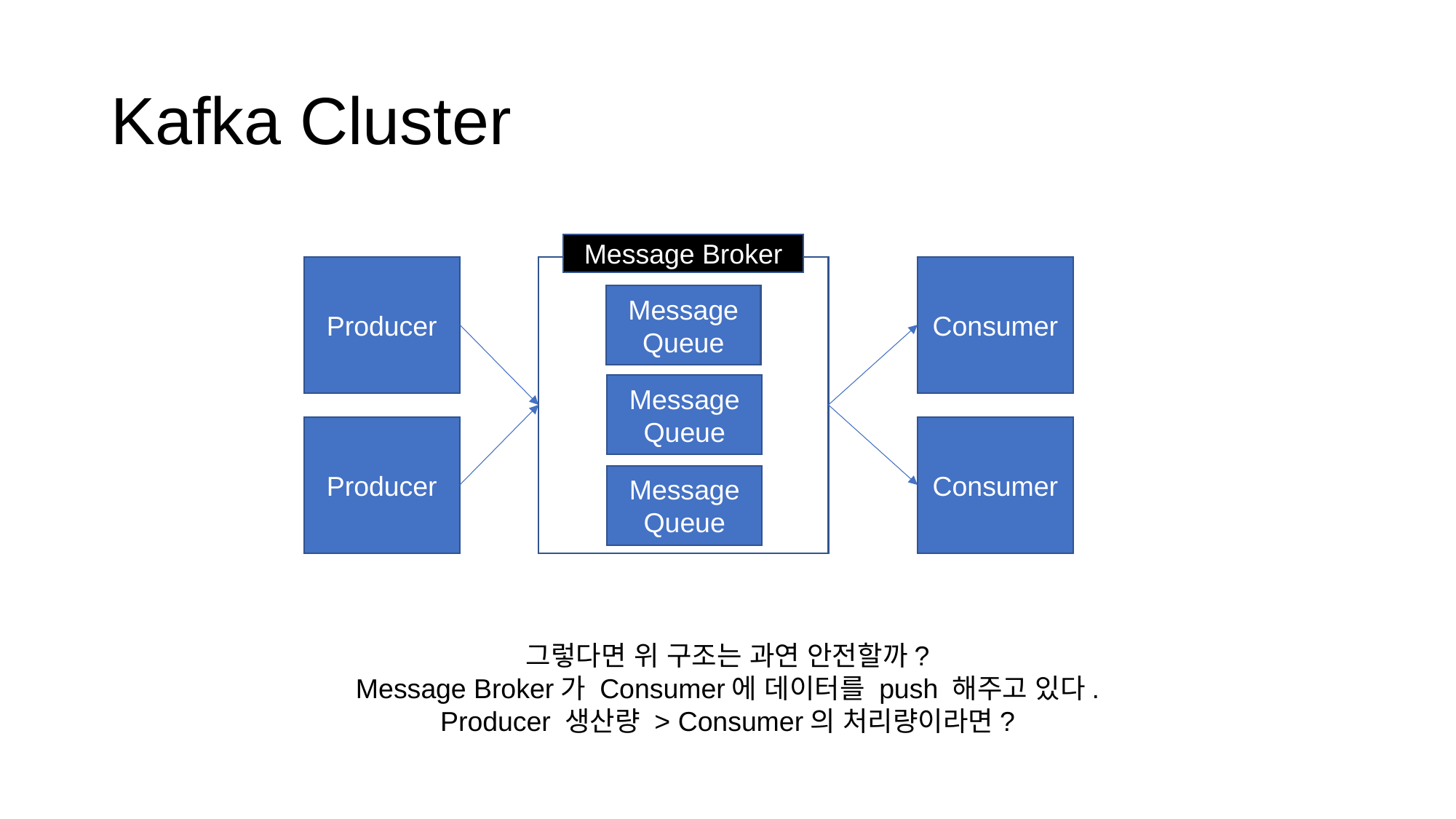

# Kafka Cluster
Message Broker
Producer

Consumer
Message
Queue
Message
Queue
Producer
Consumer
Message
Queue
그렇다면 위 구조는 과연 안전할까?
Message Broker가 Consumer에 데이터를 push 해주고 있다.
Producer 생산량 > Consumer의 처리량이라면?